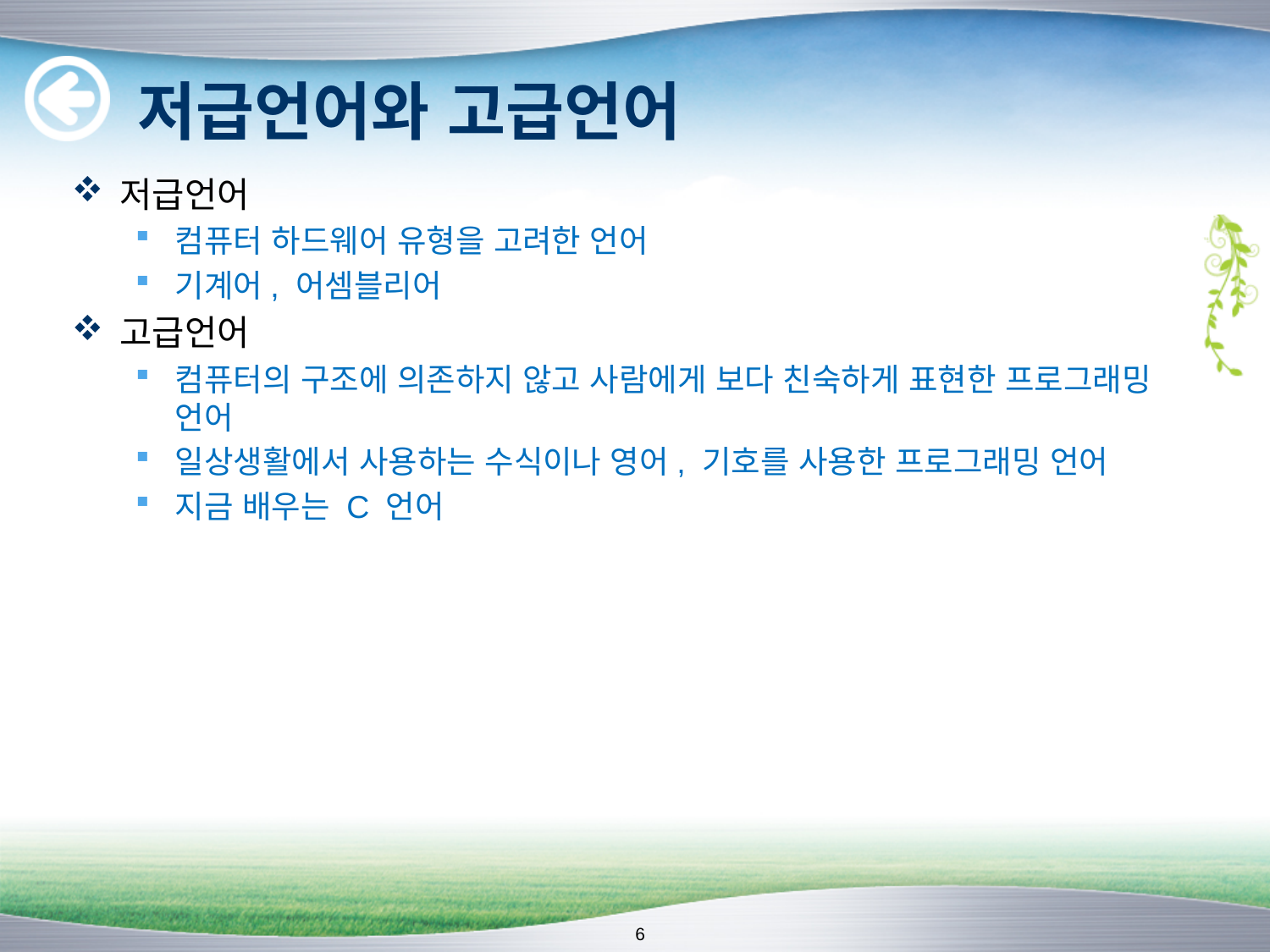

# 저급언어와 고급언어
저급언어
컴퓨터 하드웨어 유형을 고려한 언어
기계어, 어셈블리어
고급언어
컴퓨터의 구조에 의존하지 않고 사람에게 보다 친숙하게 표현한 프로그래밍 언어
일상생활에서 사용하는 수식이나 영어, 기호를 사용한 프로그래밍 언어
지금 배우는 C 언어
6